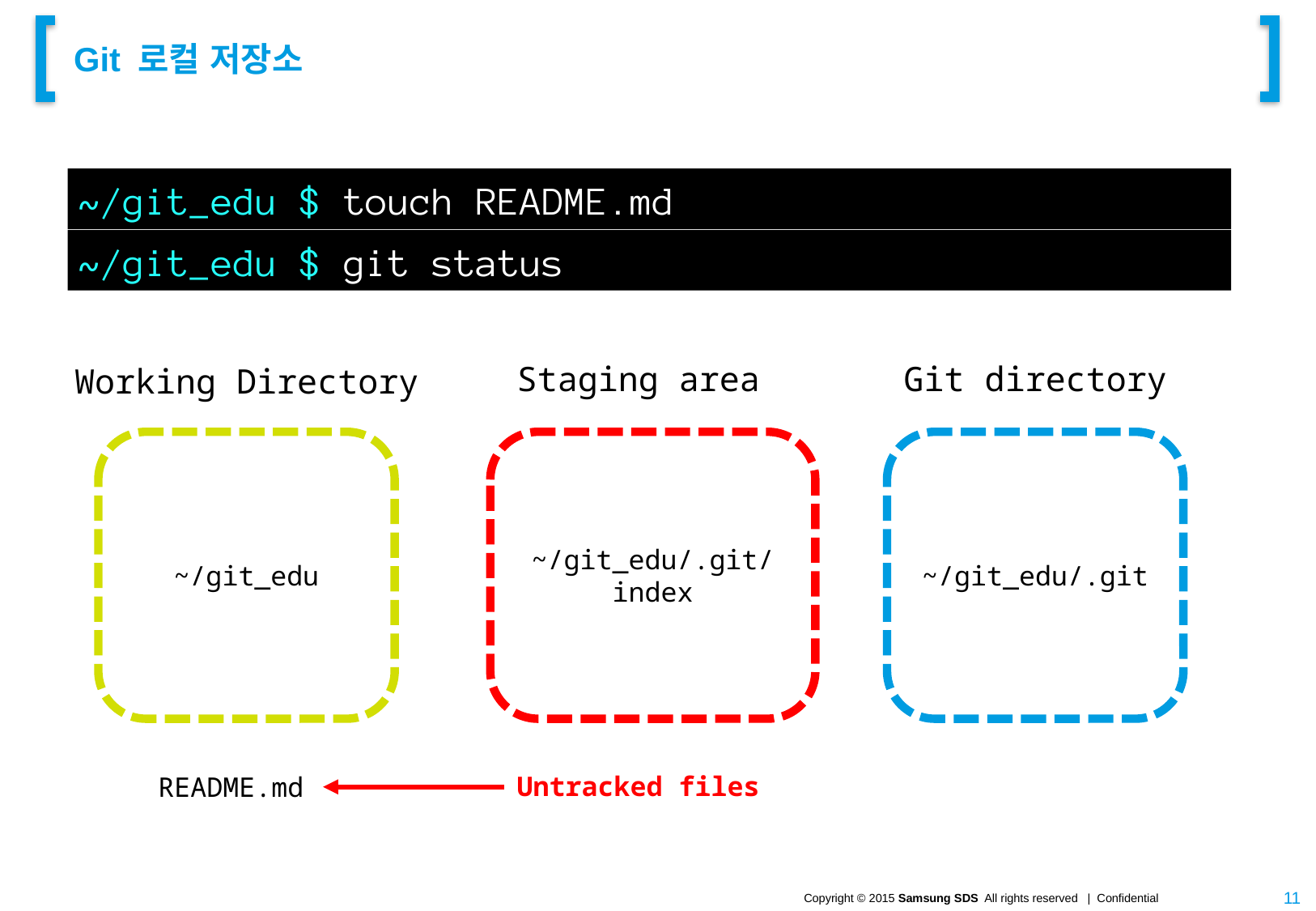

# Git 로컬 저장소
~/git_edu $ touch README.md
~/git_edu $ git status
Staging area
Git directory
Working Directory
~/git_edu
~/git_edu/.git/index
~/git_edu/.git
Untracked files
README.md